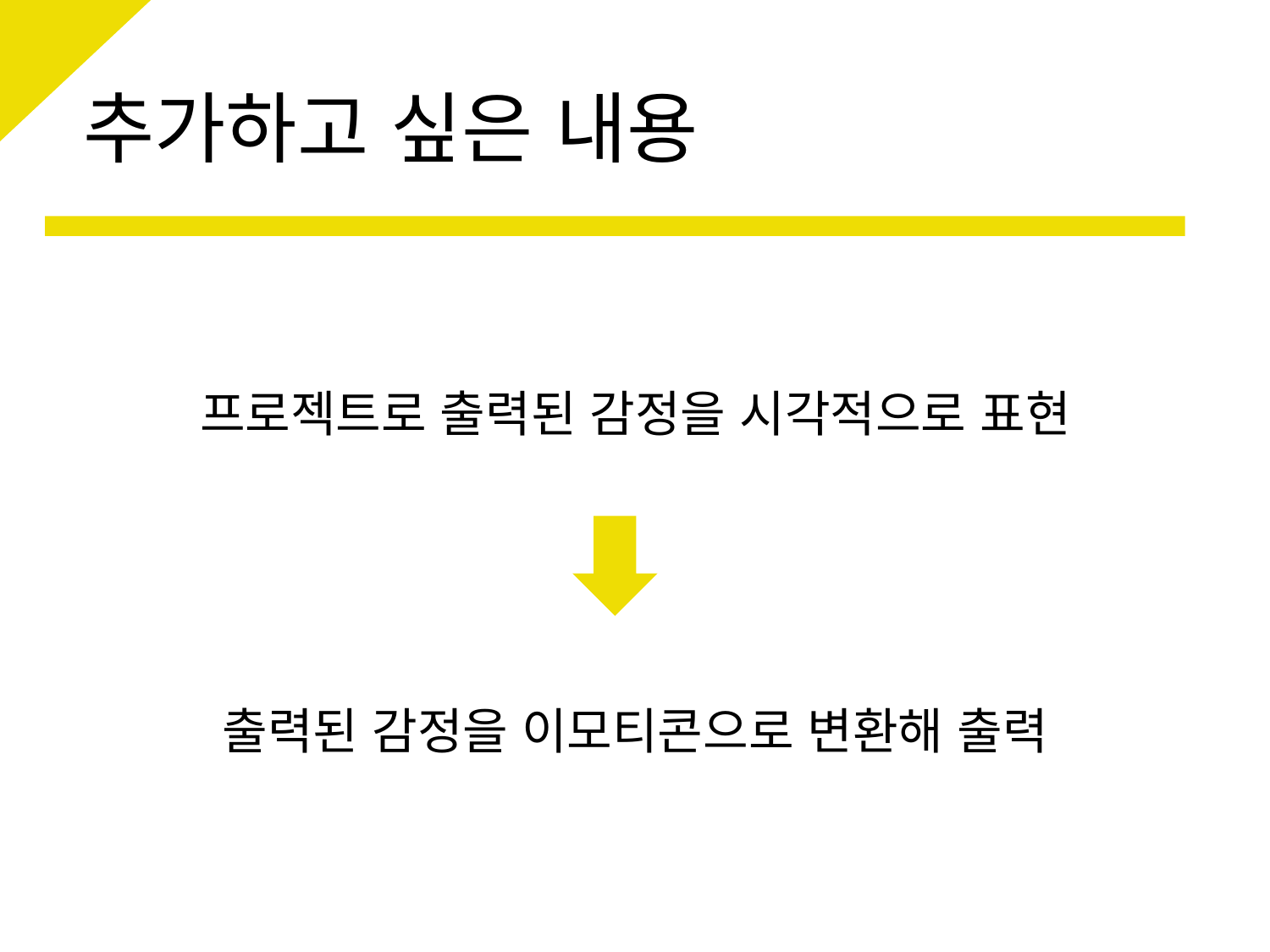

# 추가하고 싶은 내용

프로젝트로 출력된 감정을 시각적으로 표현

출력된 감정을 이모티콘으로 변환해 출력